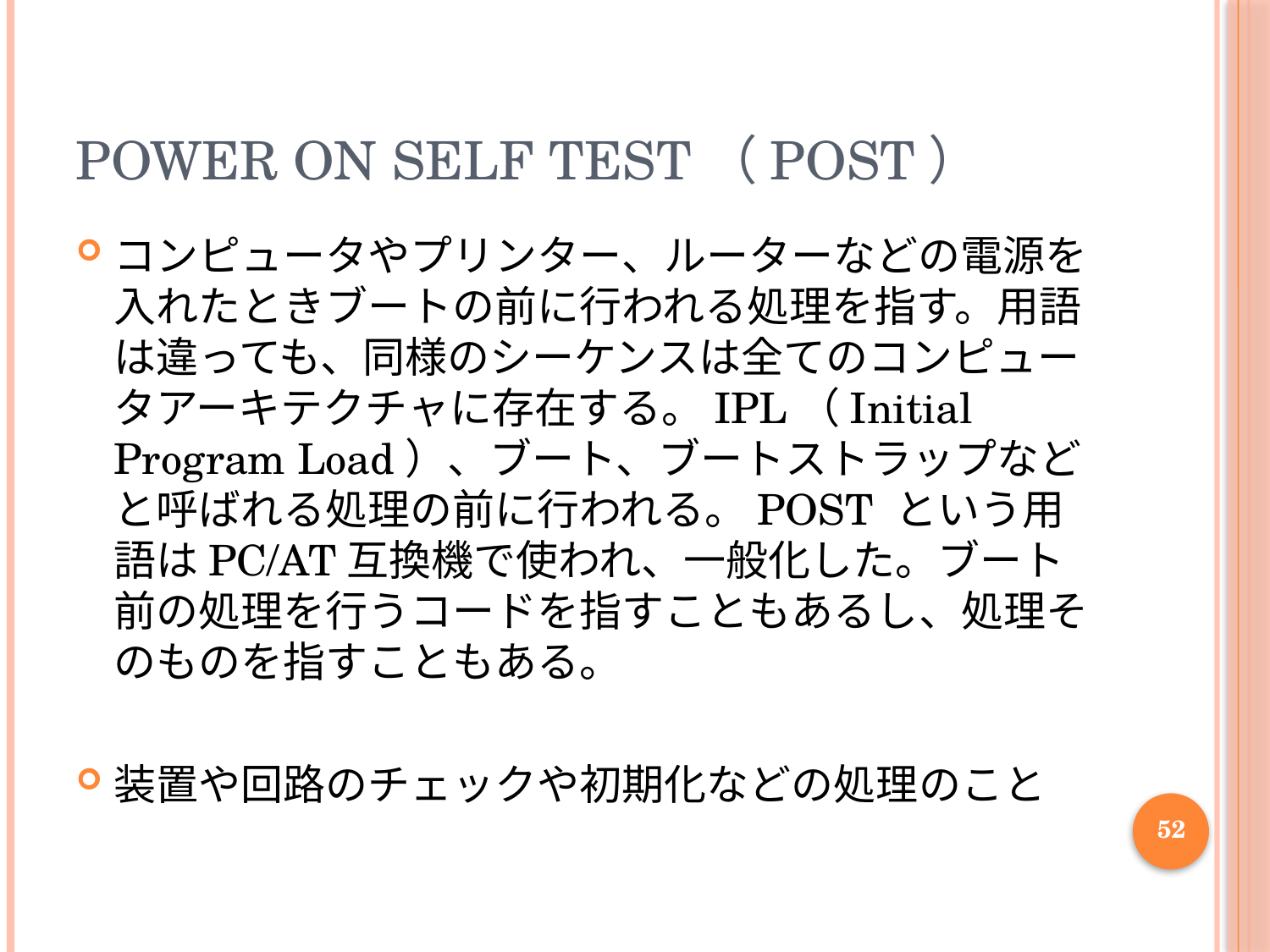

# Power On Self Test（POST）
コンピュータやプリンター、ルーターなどの電源を入れたときブートの前に行われる処理を指す。用語は違っても、同様のシーケンスは全てのコンピュータアーキテクチャに存在する。IPL（Initial Program Load）、ブート、ブートストラップなどと呼ばれる処理の前に行われる。POST という用語はPC/AT互換機で使われ、一般化した。ブート前の処理を行うコードを指すこともあるし、処理そのものを指すこともある。

装置や回路のチェックや初期化などの処理のこと
52